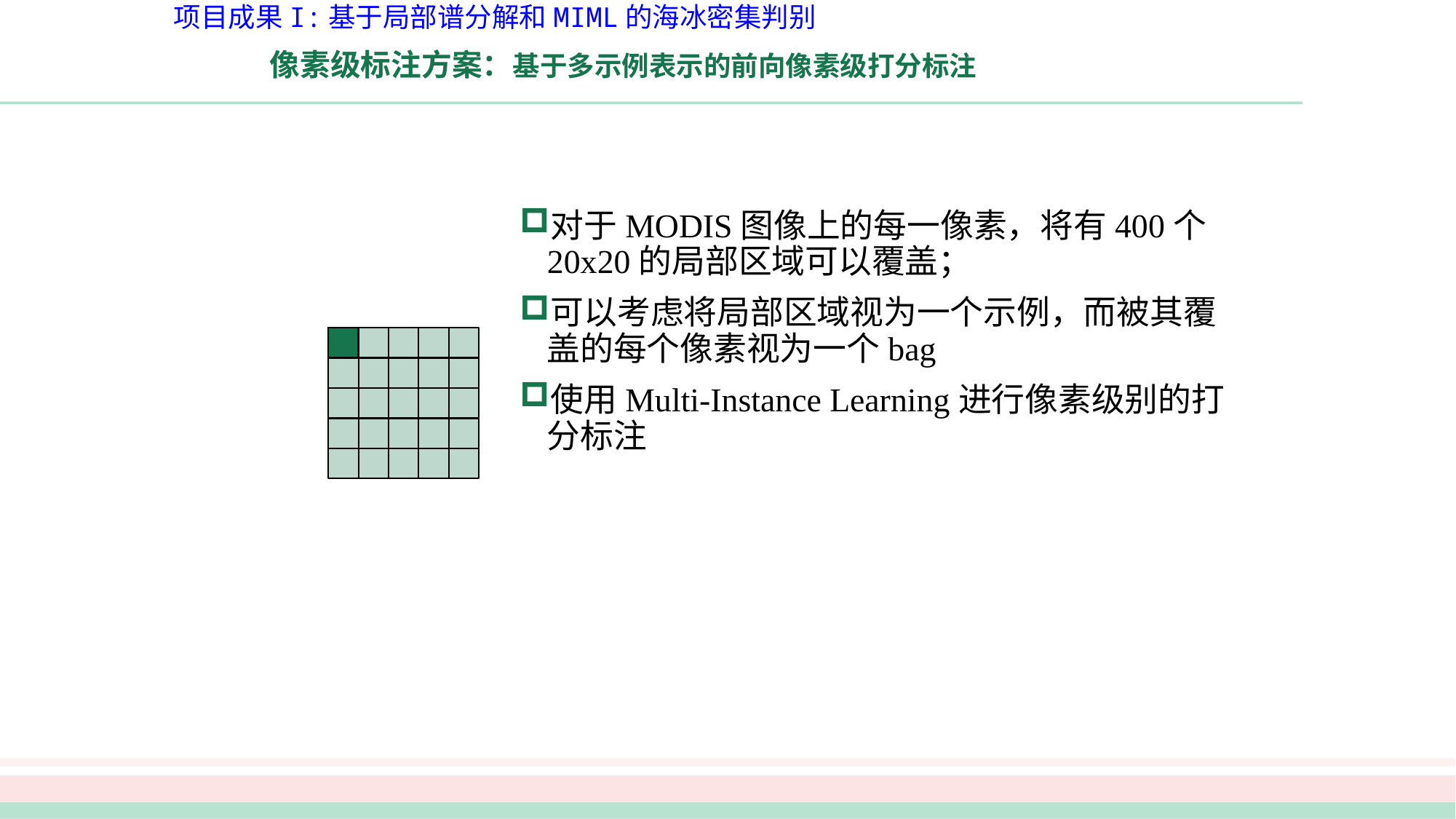

项目成果I:基于局部谱分解和MIML的海冰密集判别
# 像素级标注方案：基于多示例表示的前向像素级打分标注
对于MODIS图像上的每一像素，将有400个20x20的局部区域可以覆盖；
可以考虑将局部区域视为一个示例，而被其覆盖的每个像素视为一个bag
使用Multi-Instance Learning进行像素级别的打分标注